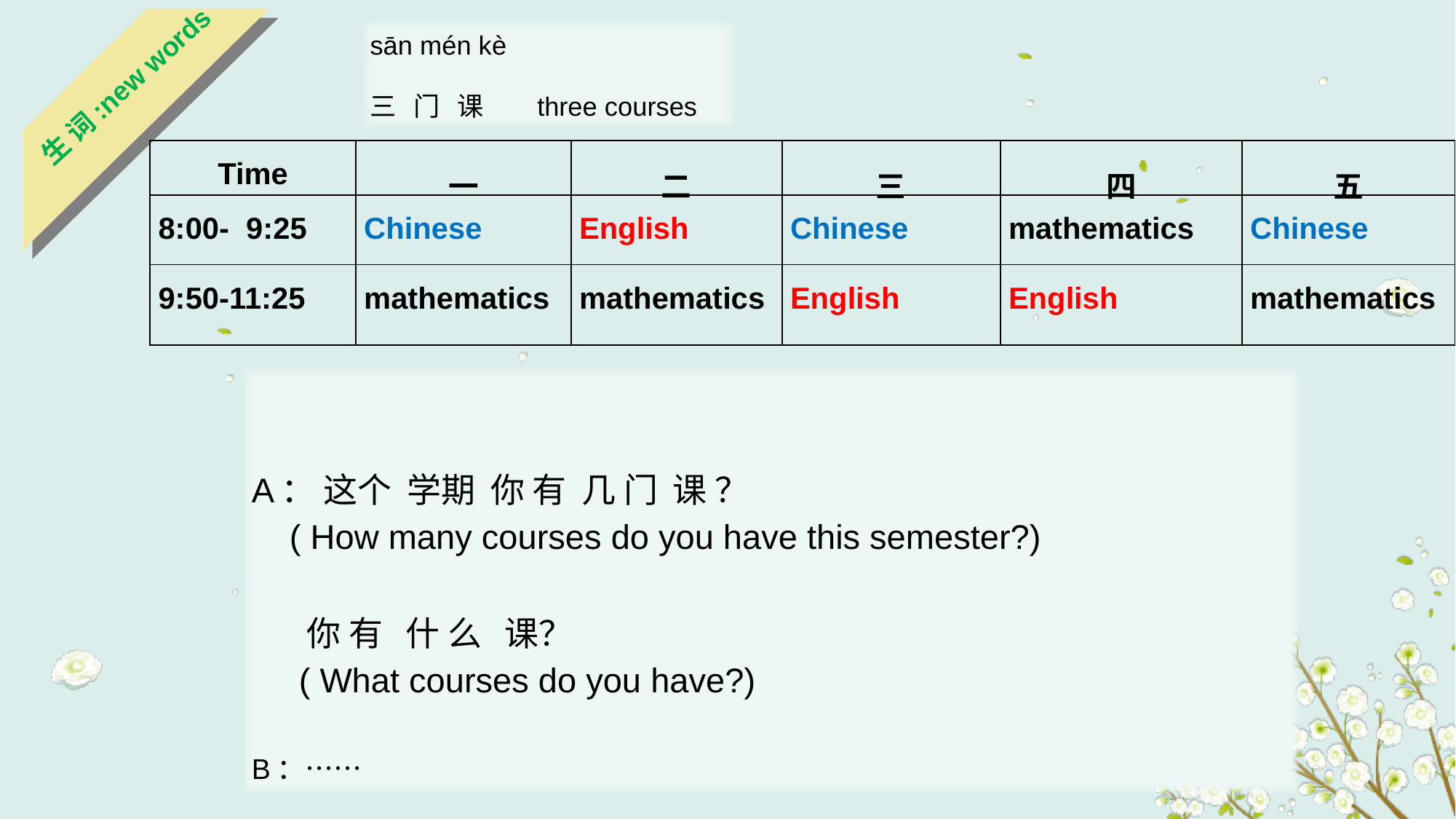

生 词:new words
sān mén kè
三   门   课        three courses
| Time | 一 | 二 | 三 | 四 | 五 |
| --- | --- | --- | --- | --- | --- |
| 8:00- 9:25 | Chinese | English | Chinese | mathematics | Chinese |
| 9:50-11:25 | mathematics | mathematics | English | English | mathematics |

A： 这个  学期  你 有  几 门  课 ？
    ( How many courses do you have this semester?)

      你 有   什 么   课？
     ( What courses do you have?)

B：……